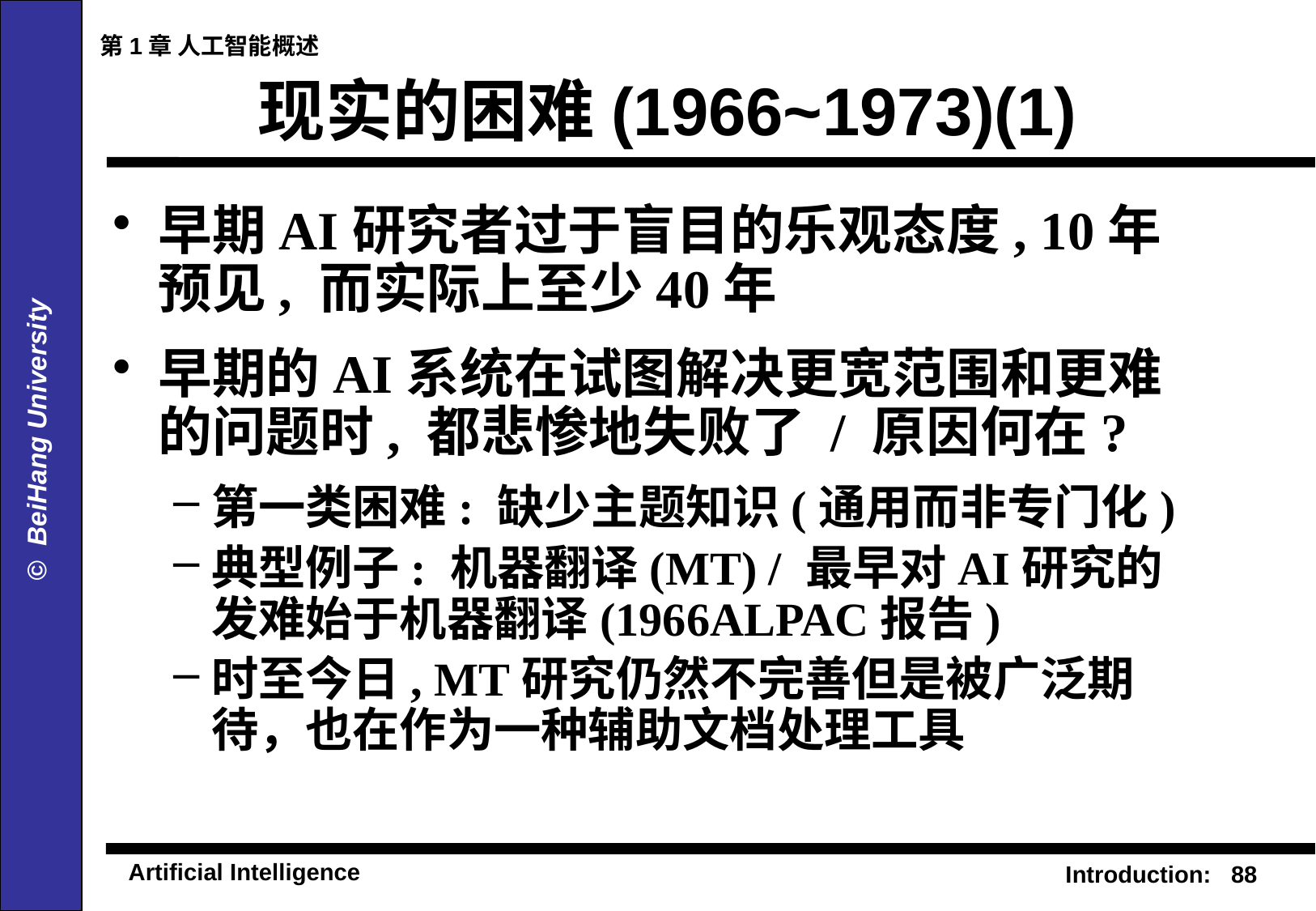

第1章 人工智能概述
# 现实的困难(1966~1973)(1)
早期AI研究者过于盲目的乐观态度, 10年预见, 而实际上至少40年
早期的AI系统在试图解决更宽范围和更难的问题时, 都悲惨地失败了 / 原因何在?
第一类困难: 缺少主题知识(通用而非专门化)
典型例子: 机器翻译(MT) / 最早对AI研究的发难始于机器翻译(1966ALPAC报告)
时至今日, MT研究仍然不完善但是被广泛期待，也在作为一种辅助文档处理工具